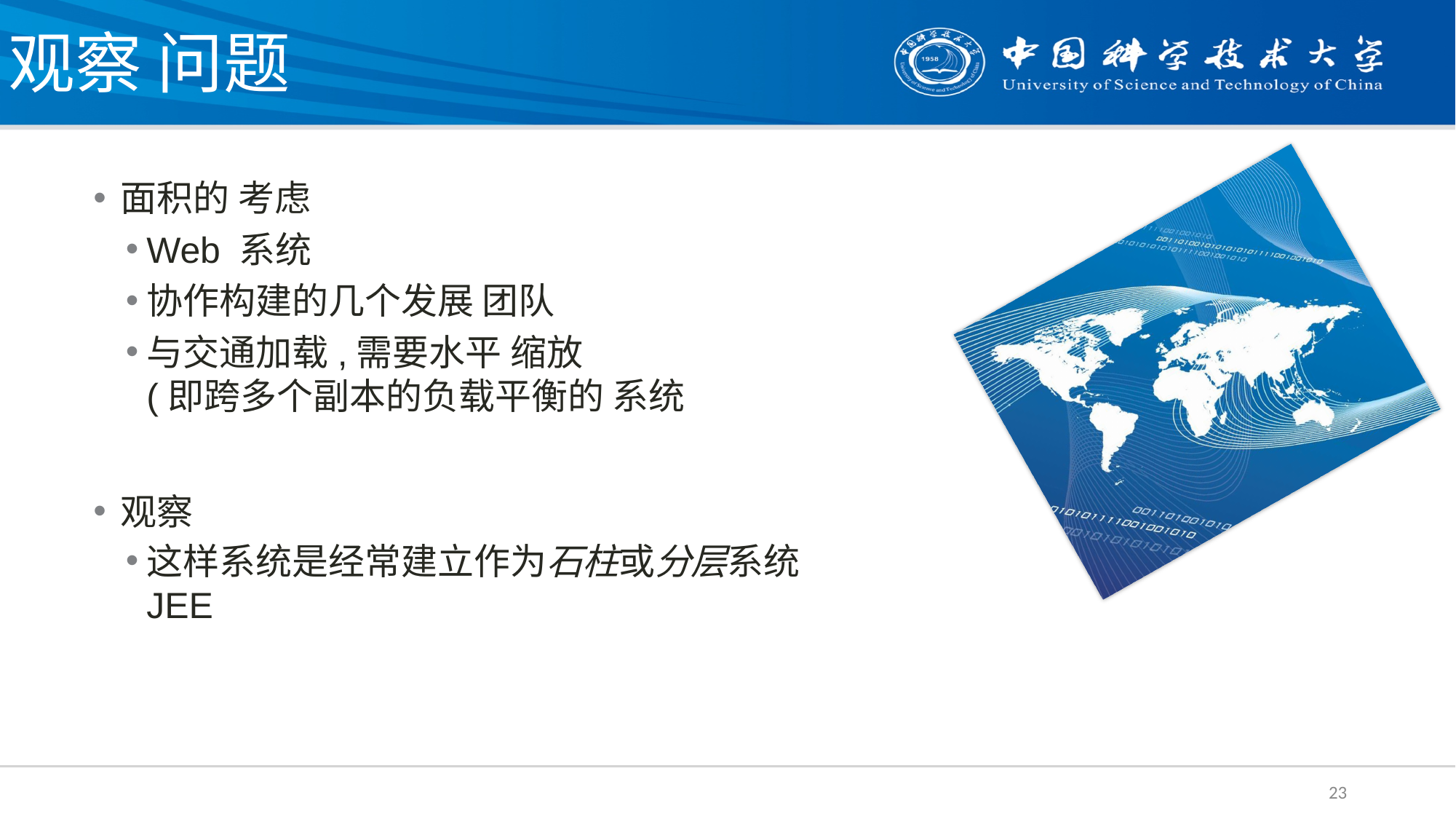

# 观察 问题

面积的 考虑
Web 系统
协作构建的几个发展 团队
与交通加载,需要水平 缩放
(即跨多个副本的负载平衡的 系统

观察
这样系统是经常建立作为石柱或分层系统 JEE

23